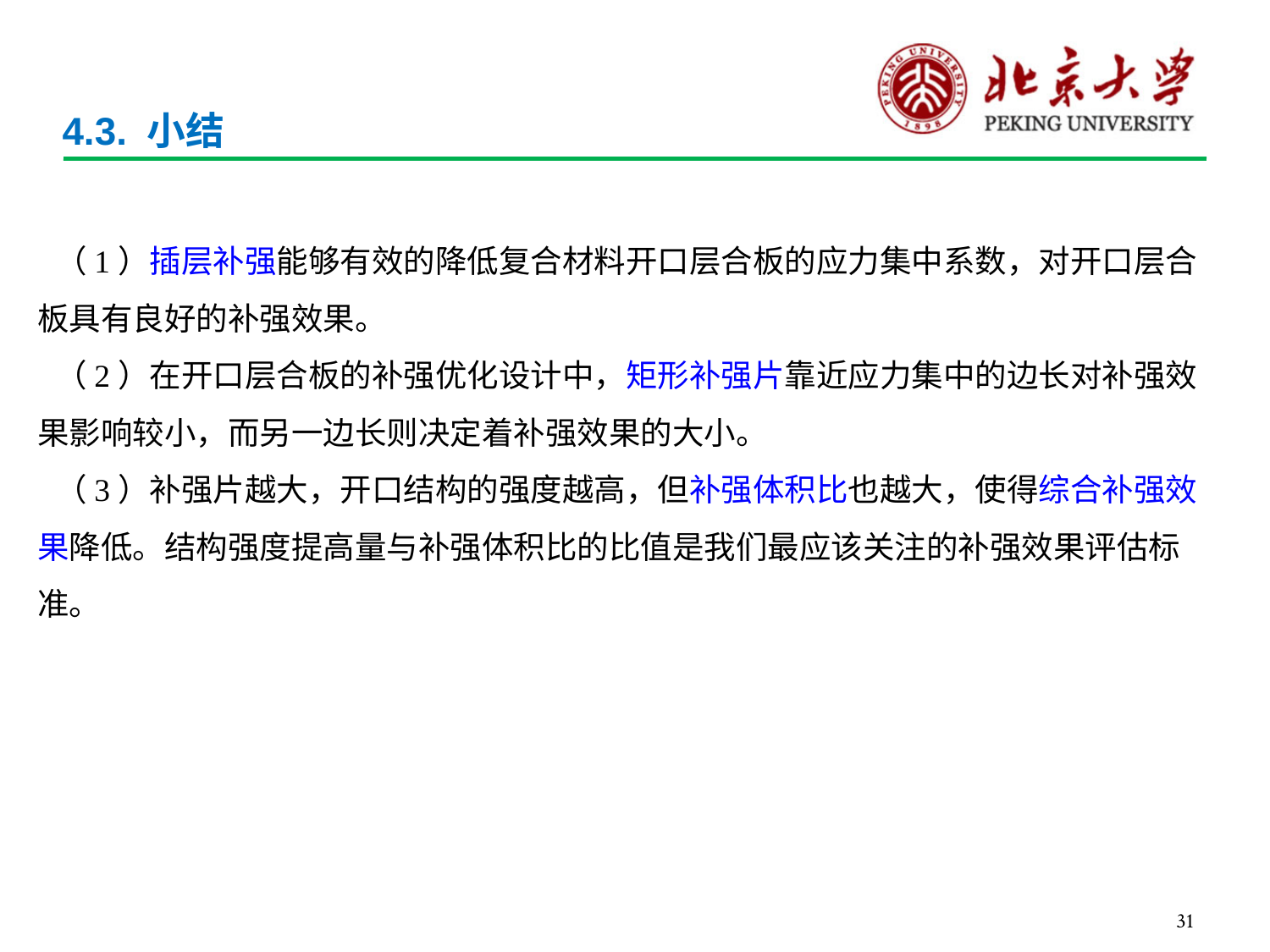

# 4.3. 小结
（1）插层补强能够有效的降低复合材料开口层合板的应力集中系数，对开口层合板具有良好的补强效果。
（2）在开口层合板的补强优化设计中，矩形补强片靠近应力集中的边长对补强效果影响较小，而另一边长则决定着补强效果的大小。
（3）补强片越大，开口结构的强度越高，但补强体积比也越大，使得综合补强效果降低。结构强度提高量与补强体积比的比值是我们最应该关注的补强效果评估标准。
31